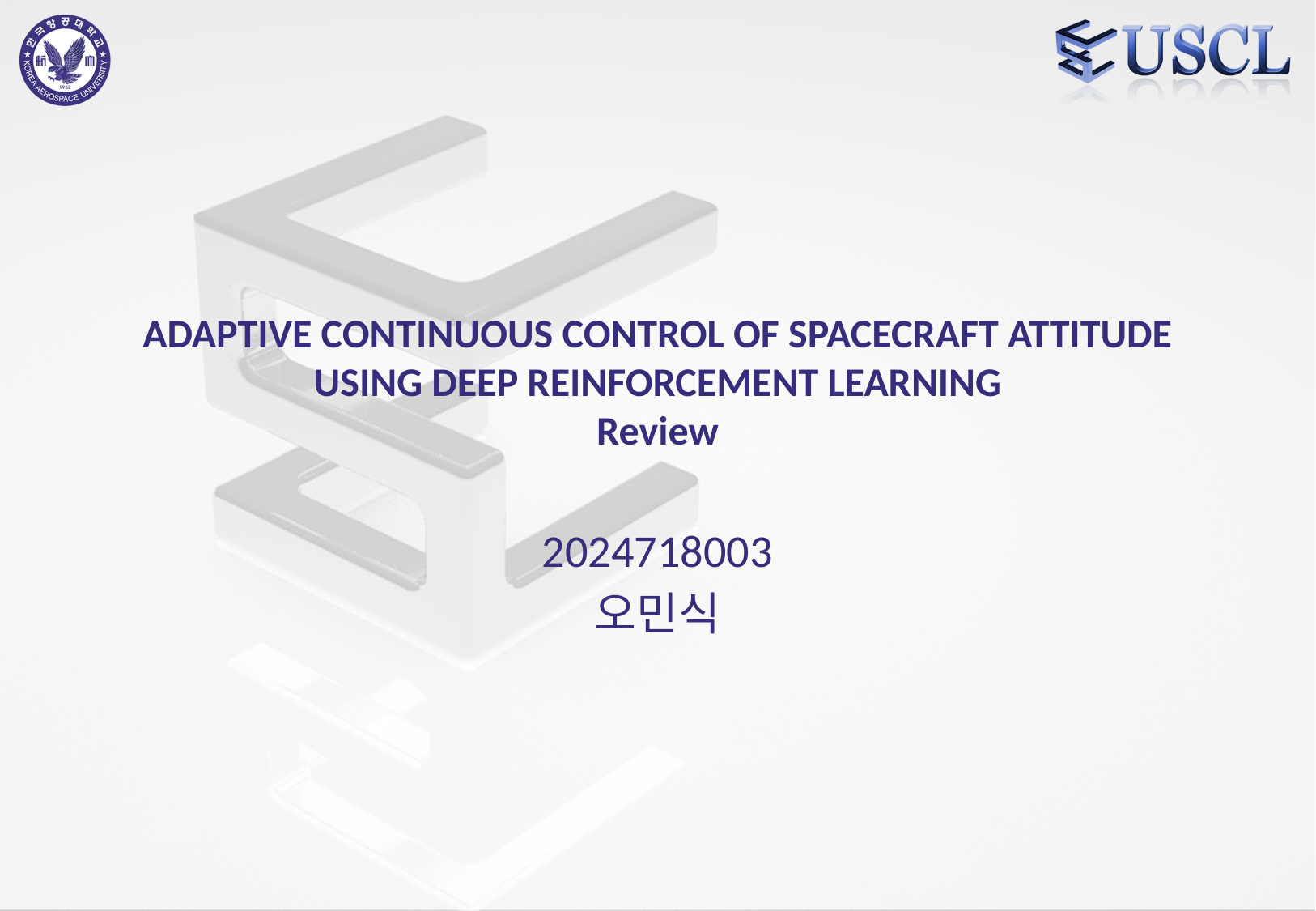

# ADAPTIVE CONTINUOUS CONTROL OF SPACECRAFT ATTITUDE USING DEEP REINFORCEMENT LEARNING Review
2024718003
오민식